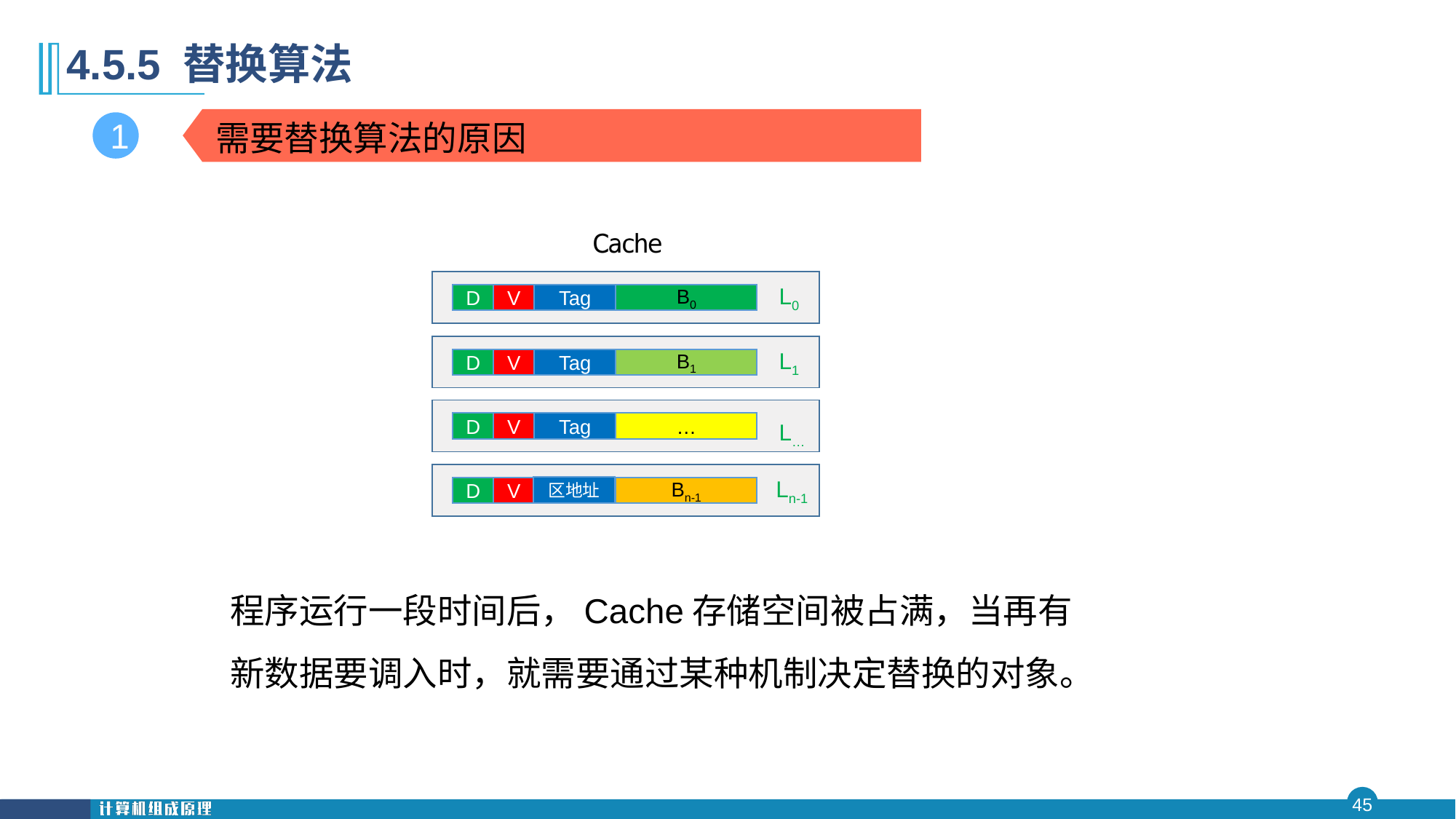

第四 章
4.5.5 替换算法

需要替换算法的原因
1
Cache

L0
D
D
D
D
V
V
V
V
Tag
Tag
Tag

B0

L1
B1

L…
…

Ln-1
区地址
Bn-1
程序运行一段时间后，Cache存储空间被占满，当再有新数据要调入时，就需要通过某种机制决定替换的对象。